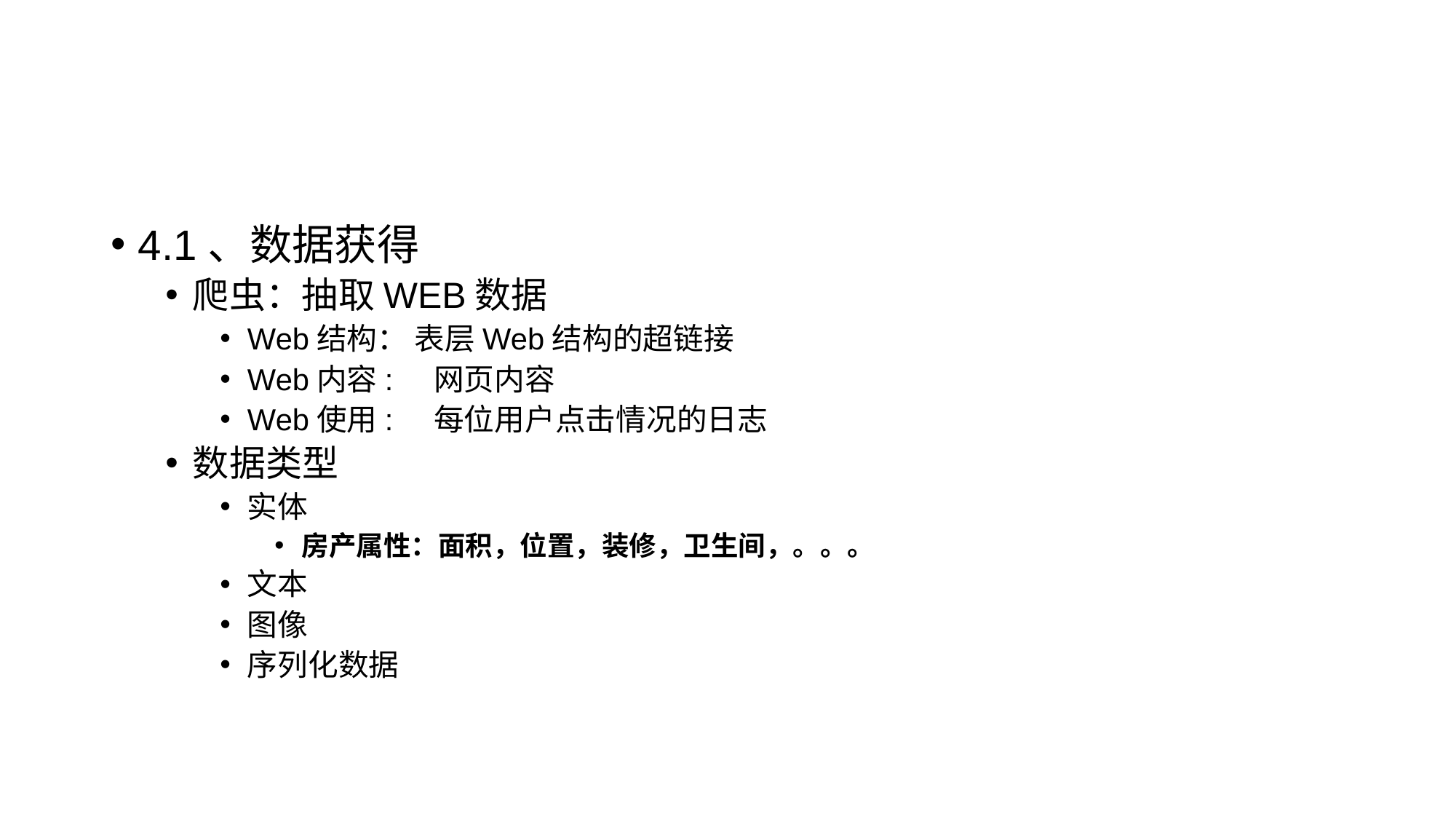

#
4.1、数据获得
爬虫：抽取WEB数据
Web结构： 表层Web结构的超链接
Web内容:    网页内容
Web使用:    每位用户点击情况的日志
数据类型
实体
房产属性：面积，位置，装修，卫生间，。。。
文本
图像
序列化数据